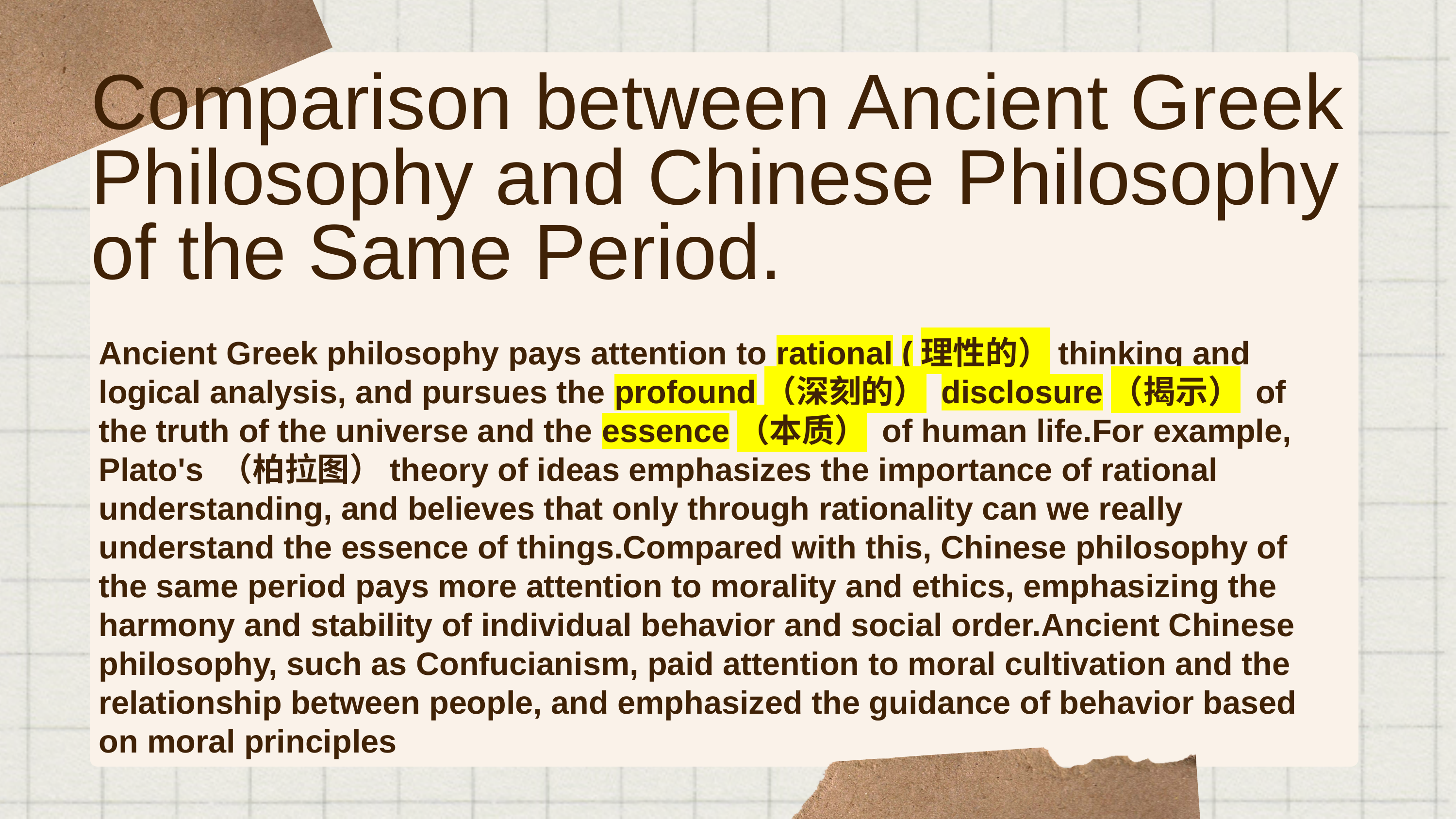

Comparison between Ancient Greek Philosophy and Chinese Philosophy of the Same Period.
Ancient Greek philosophy pays attention to rational (理性的）thinking and logical analysis, and pursues the profound（深刻的） disclosure（揭示） of the truth of the universe and the essence（本质） of human life.For example, Plato's （柏拉图）theory of ideas emphasizes the importance of rational understanding, and believes that only through rationality can we really understand the essence of things.Compared with this, Chinese philosophy of the same period pays more attention to morality and ethics, emphasizing the harmony and stability of individual behavior and social order.Ancient Chinese philosophy, such as Confucianism, paid attention to moral cultivation and the relationship between people, and emphasized the guidance of behavior based on moral principles